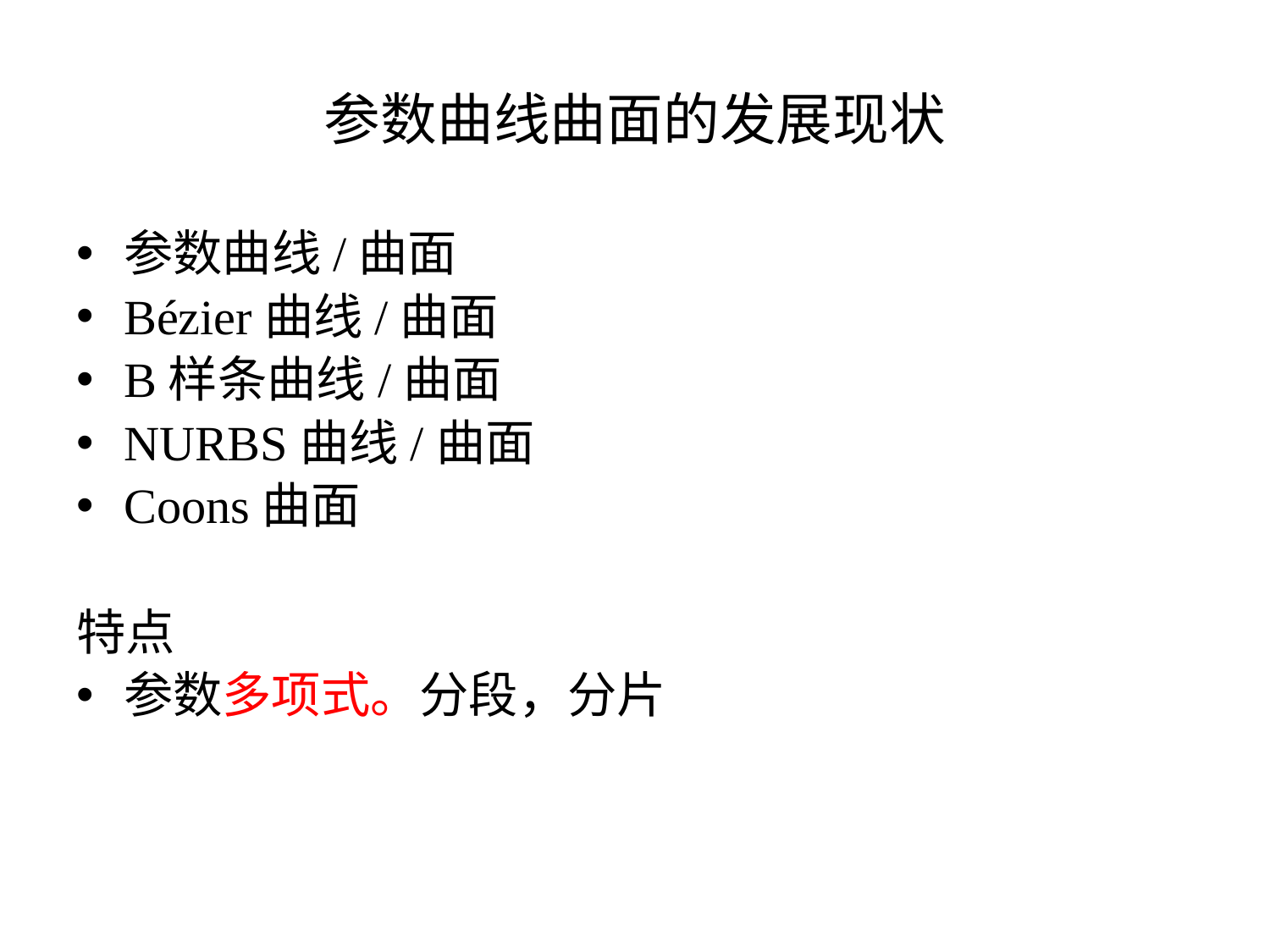

# 参数曲线曲面的发展现状
参数曲线/曲面
Bézier曲线/曲面
B样条曲线/曲面
NURBS曲线/曲面
Coons曲面

特点
参数多项式。分段，分片